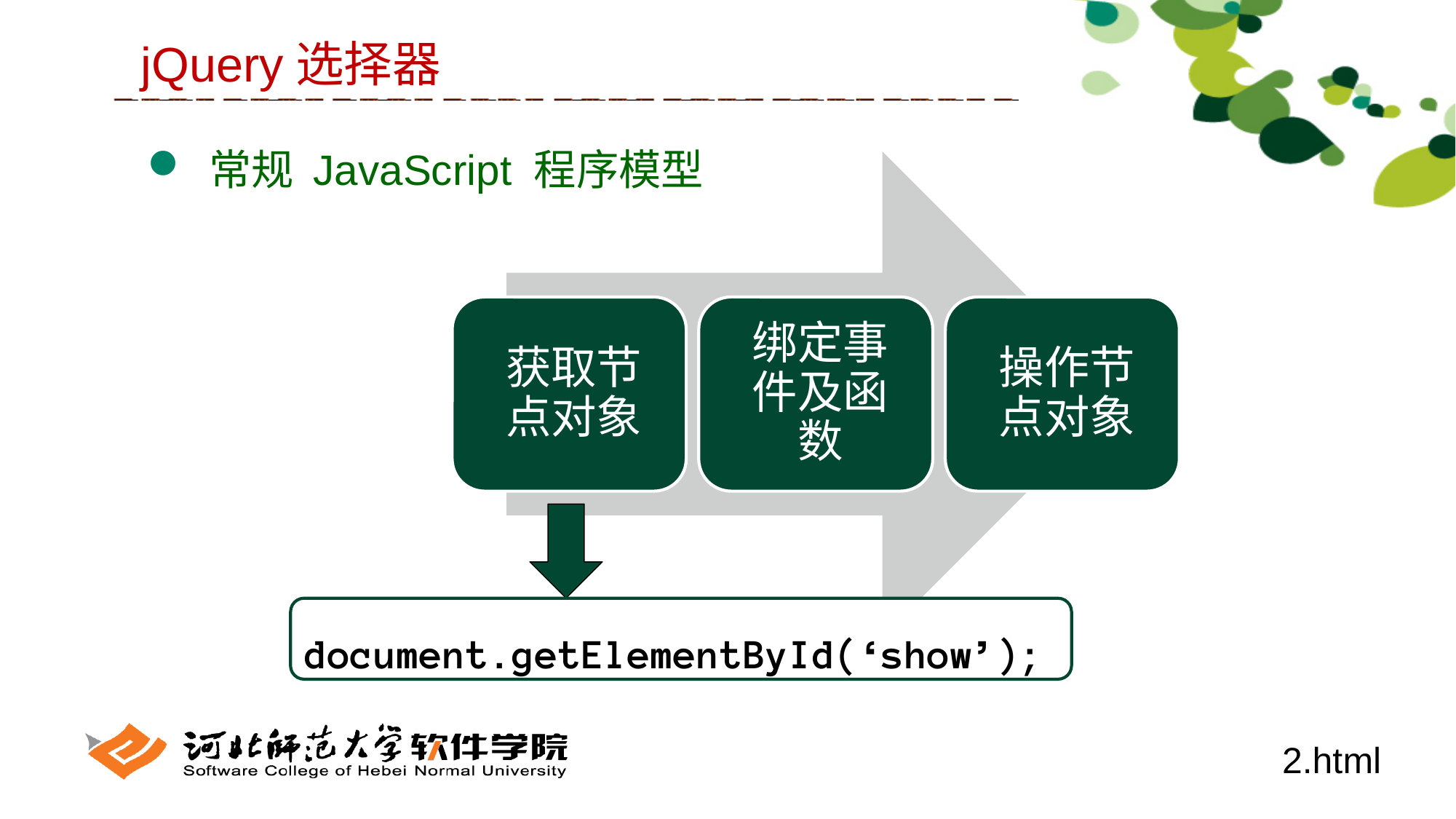

jQuery选择器
 常规 JavaScript 程序模型

获取节点对象
绑定事件及函数
操作节点对象

document.getElementById(‘show’);
2.html